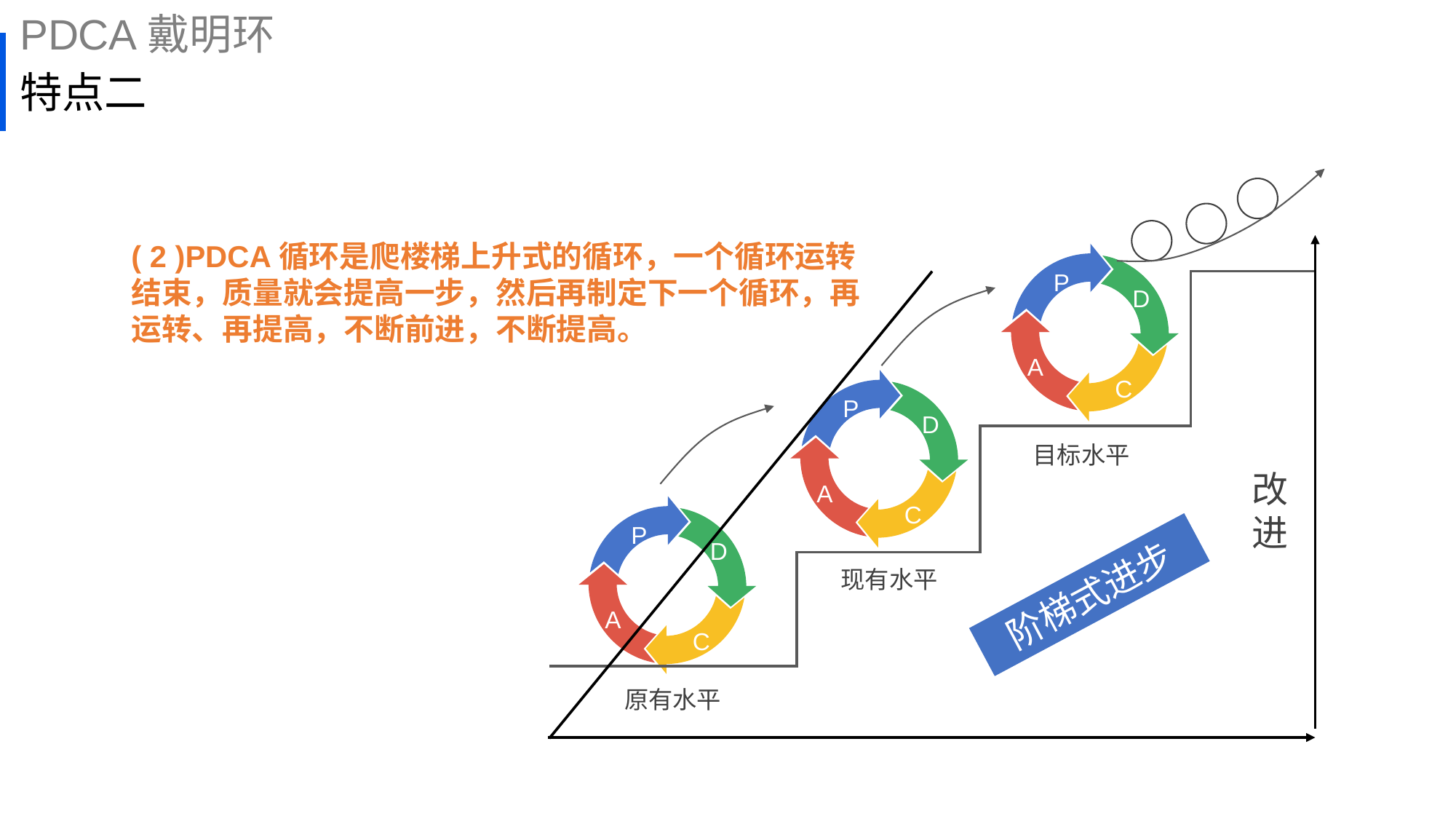

PDCA戴明环
# 特点二

P
D
A
C

P
D
A
C

目标水平
改
进

P
D
A
C
现有水平
阶梯式进步
原有水平
( 2 )PDCA循环是爬楼梯上升式的循环，一个循环运转结束，质量就会提高一步，然后再制定下一个循环，再运转、再提高，不断前进，不断提高。